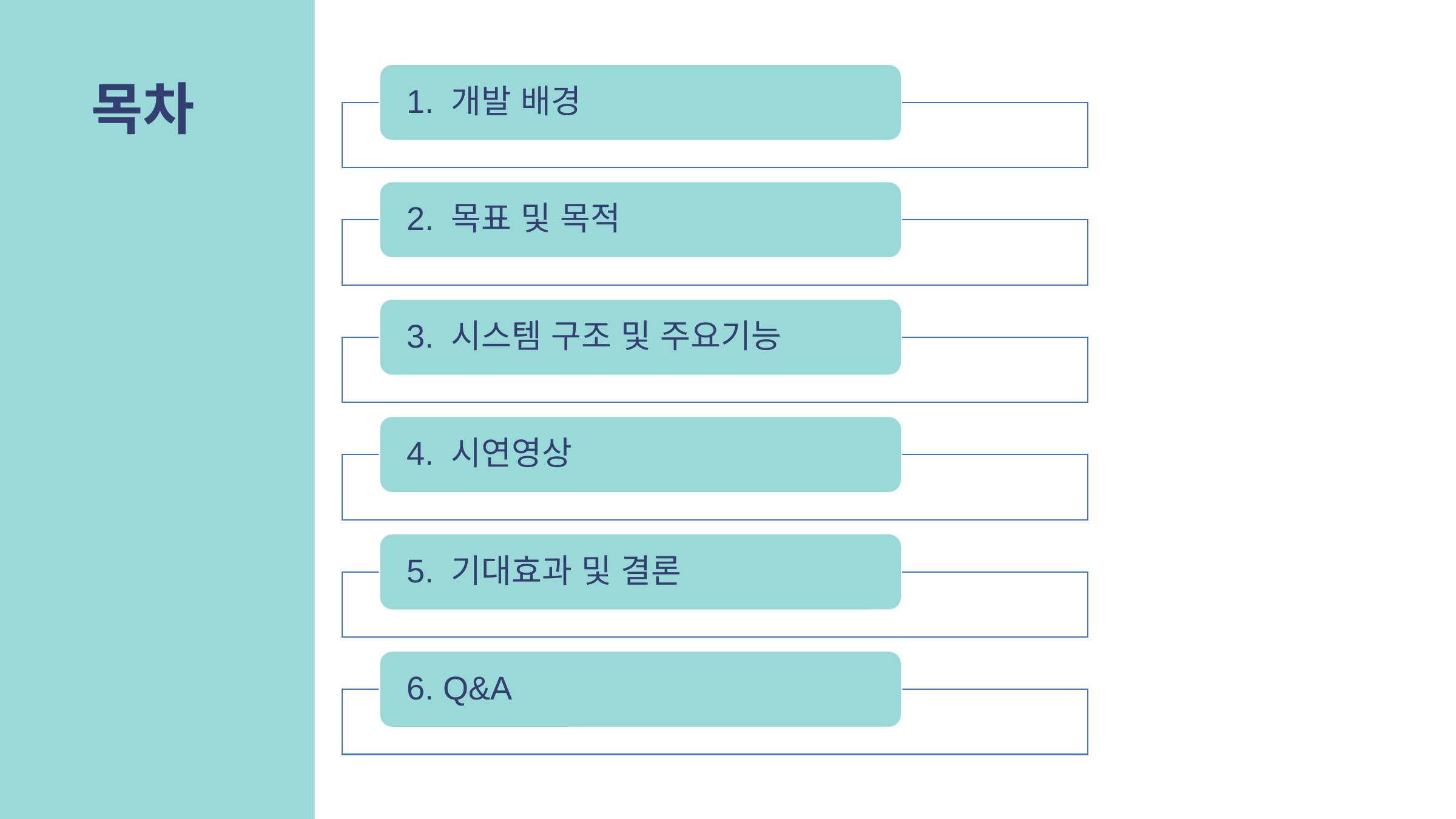

1. 개발 배경
2. 목표 및 목적
3. 시스템 구조 및 주요기능
4. 시연영상
5. 기대효과 및 결론
6. Q&A
목차